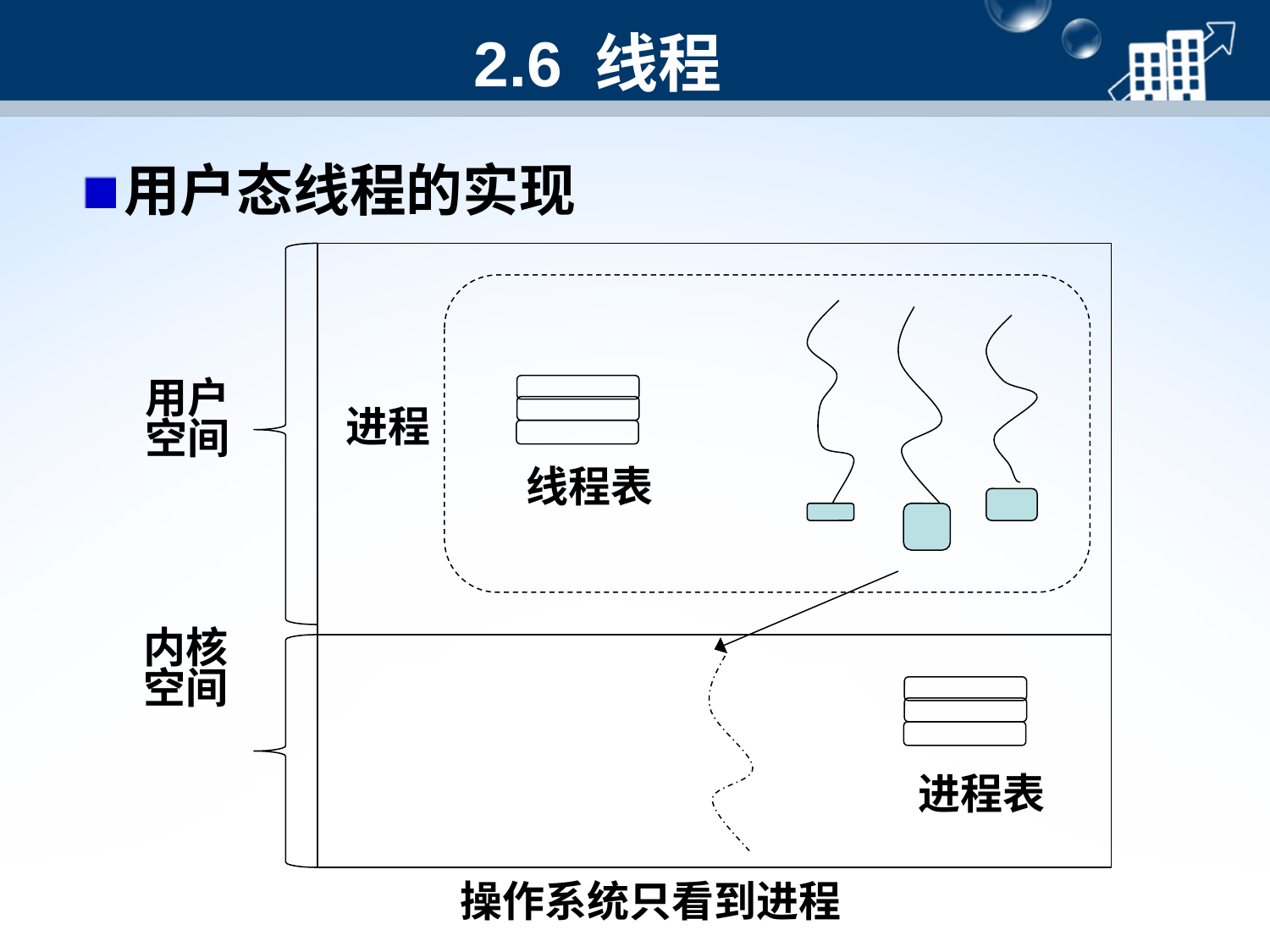

# 2.6 线程
用户态线程的实现

用户空间

线程表
进程

内核空间

进程表
操作系统只看到进程